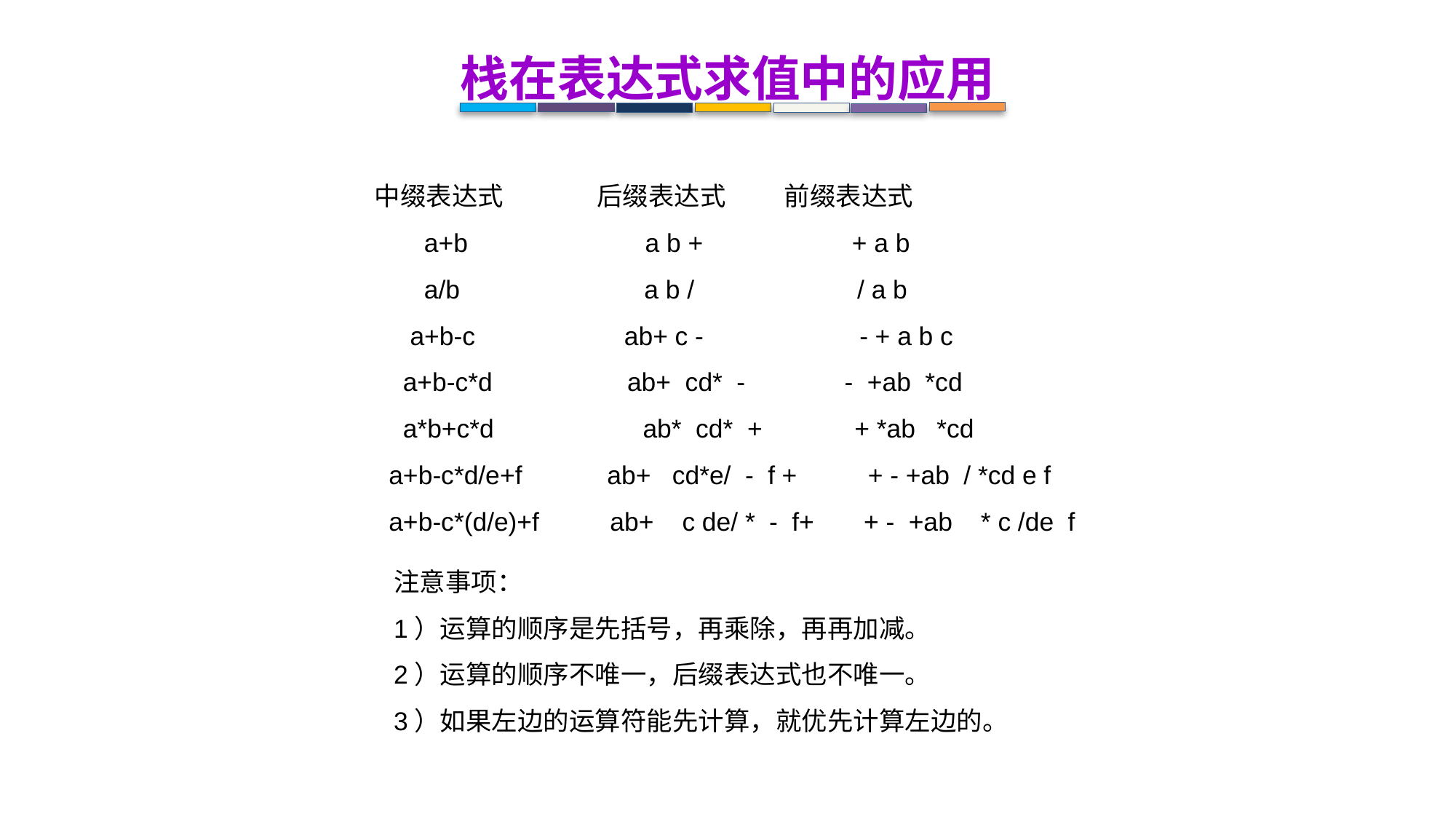

栈在表达式求值中的应用

                中缀表达式                后缀表达式          前缀表达式
                     a+b                         a b +                     + a b
                     a/b                          a b /                       / a b
                   a+b-c                     ab+ c -                      - + a b c
                  a+b-c*d                   ab+  cd*  -              -  +ab  *cd
                  a*b+c*d                     ab*  cd*  +             + *ab   *cd
                a+b-c*d/e+f            ab+   cd*e/  -  f +          + - +ab  / *cd e f
                a+b-c*(d/e)+f          ab+    c de/ *  -  f+       + -  +ab    * c /de  f
注意事项：
1）运算的顺序是先括号，再乘除，再再加减。
2）运算的顺序不唯一，后缀表达式也不唯一。
3）如果左边的运算符能先计算，就优先计算左边的。